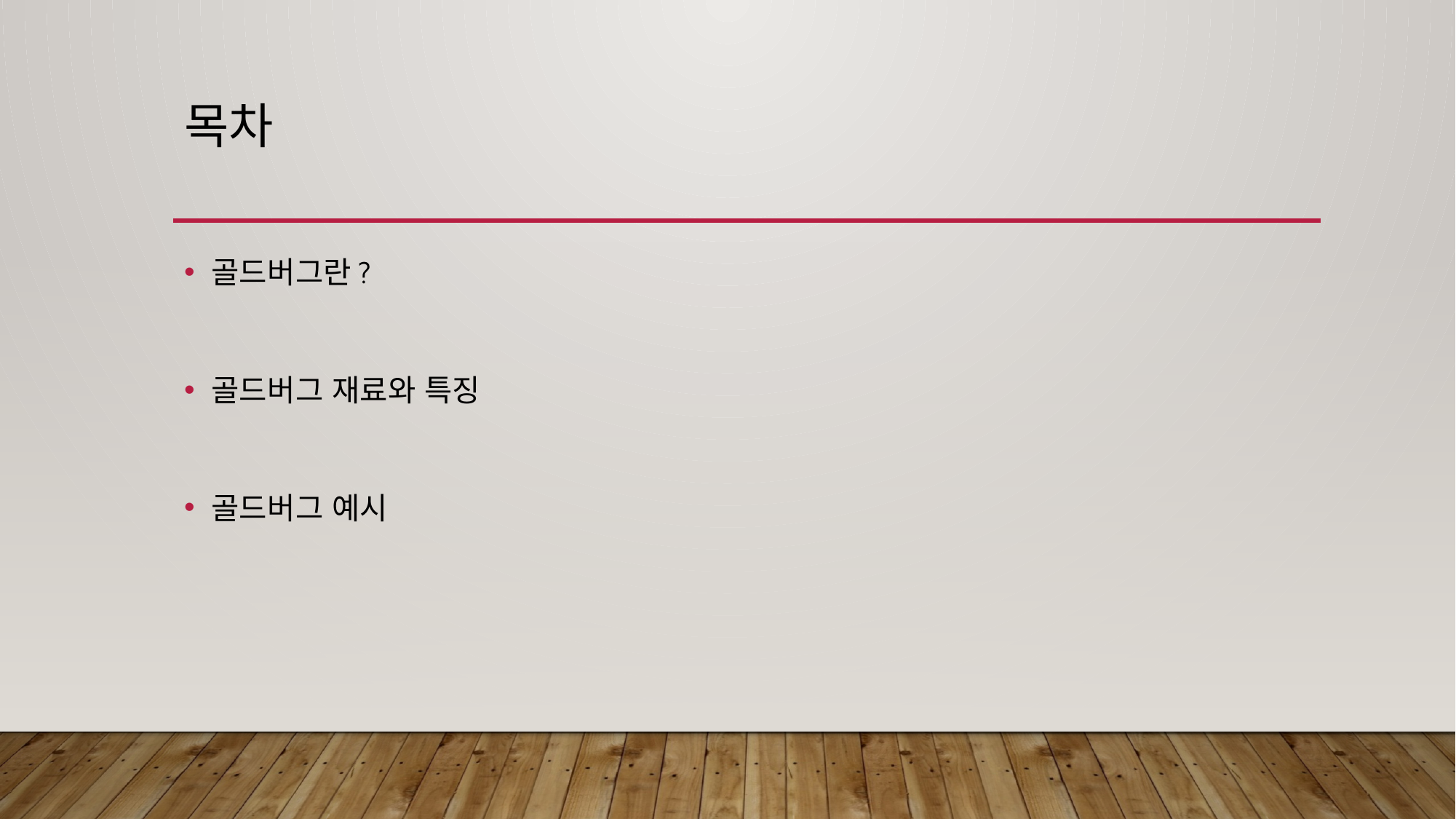

# 목차
골드버그란?

골드버그 재료와 특징

골드버그 예시